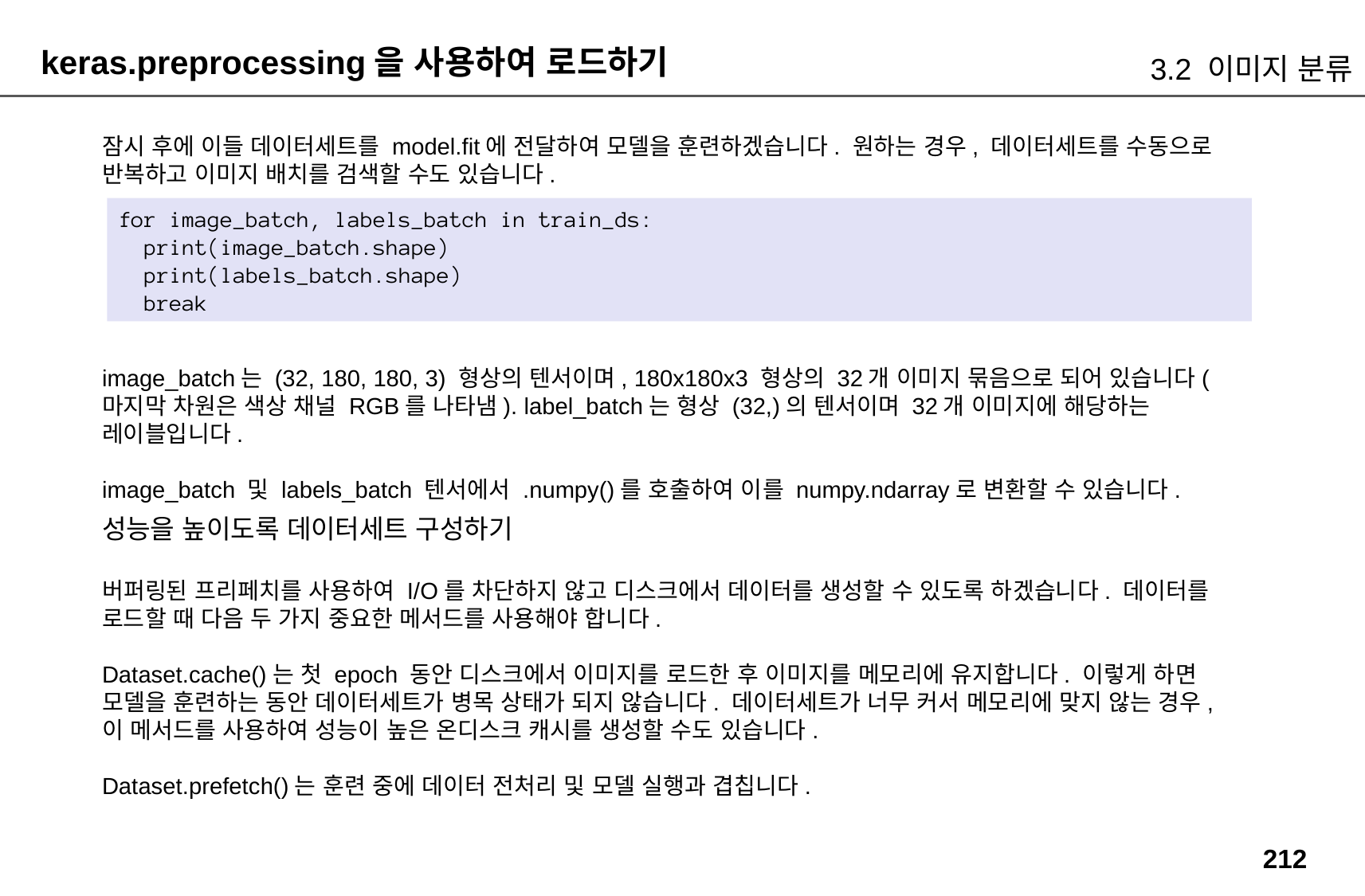

keras.preprocessing을 사용하여 로드하기
3.2 이미지 분류
잠시 후에 이들 데이터세트를 model.fit에 전달하여 모델을 훈련하겠습니다. 원하는 경우, 데이터세트를 수동으로 반복하고 이미지 배치를 검색할 수도 있습니다.
for image_batch, labels_batch in train_ds:
  print(image_batch.shape)
  print(labels_batch.shape)
  break
image_batch는 (32, 180, 180, 3) 형상의 텐서이며, 180x180x3 형상의 32개 이미지 묶음으로 되어 있습니다(마지막 차원은 색상 채널 RGB를 나타냄). label_batch는 형상 (32,)의 텐서이며 32개 이미지에 해당하는 레이블입니다.

image_batch 및 labels_batch 텐서에서 .numpy()를 호출하여 이를 numpy.ndarray로 변환할 수 있습니다.
성능을 높이도록 데이터세트 구성하기

버퍼링된 프리페치를 사용하여 I/O를 차단하지 않고 디스크에서 데이터를 생성할 수 있도록 하겠습니다. 데이터를 로드할 때 다음 두 가지 중요한 메서드를 사용해야 합니다.

Dataset.cache()는 첫 epoch 동안 디스크에서 이미지를 로드한 후 이미지를 메모리에 유지합니다. 이렇게 하면 모델을 훈련하는 동안 데이터세트가 병목 상태가 되지 않습니다. 데이터세트가 너무 커서 메모리에 맞지 않는 경우, 이 메서드를 사용하여 성능이 높은 온디스크 캐시를 생성할 수도 있습니다.

Dataset.prefetch()는 훈련 중에 데이터 전처리 및 모델 실행과 겹칩니다.